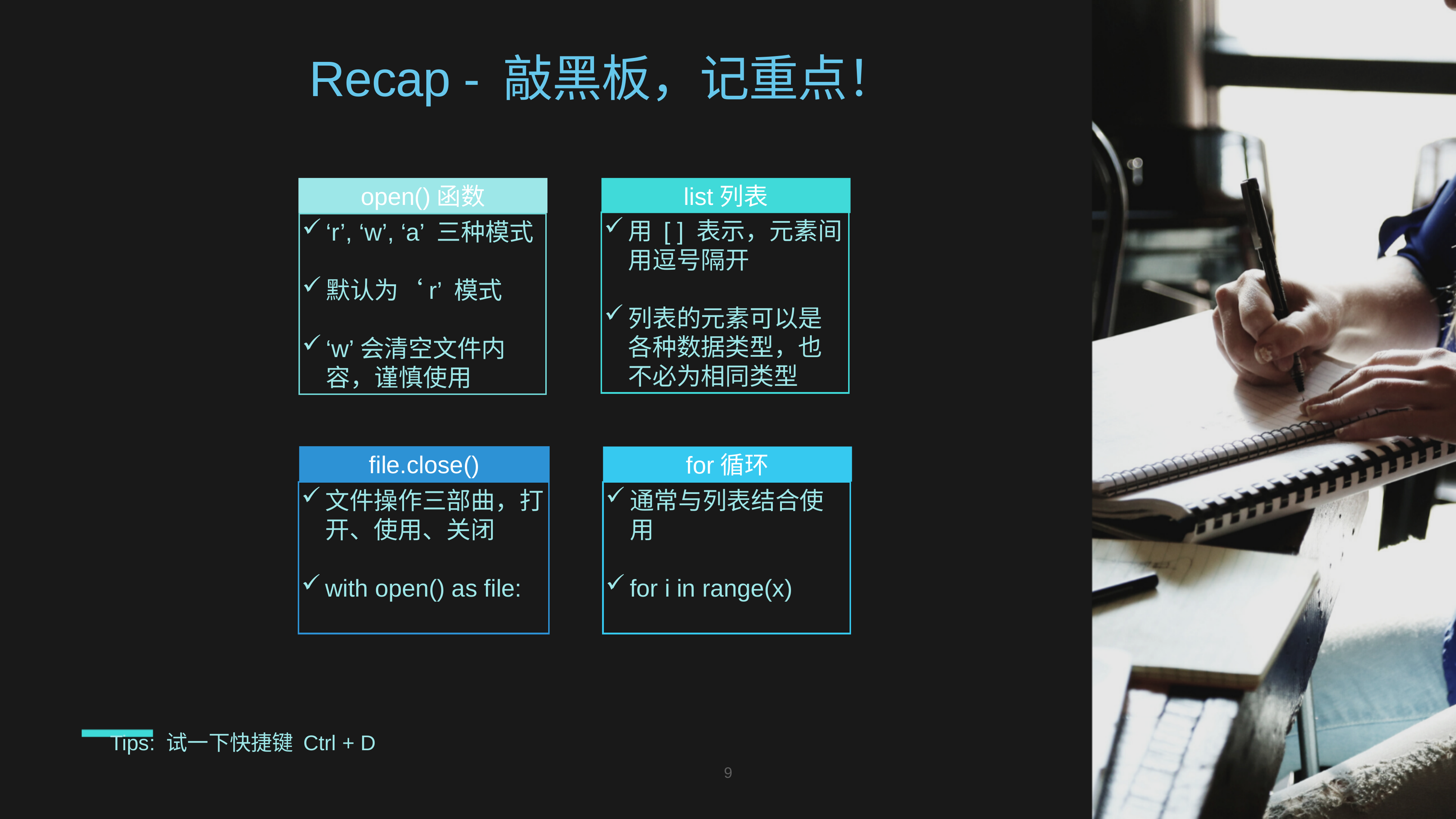

Recap - 敲黑板，记重点！
open()函数
list列表
用 [ ] 表示，元素间用逗号隔开

列表的元素可以是各种数据类型，也不必为相同类型
‘r’, ‘w’, ‘a’ 三种模式

默认为‘r’ 模式

‘w’会清空文件内容，谨慎使用
file.close()
for循环
文件操作三部曲，打开、使用、关闭

with open() as file:

通常与列表结合使用

for i in range(x)

Tips: 试一下快捷键 Ctrl + D
9